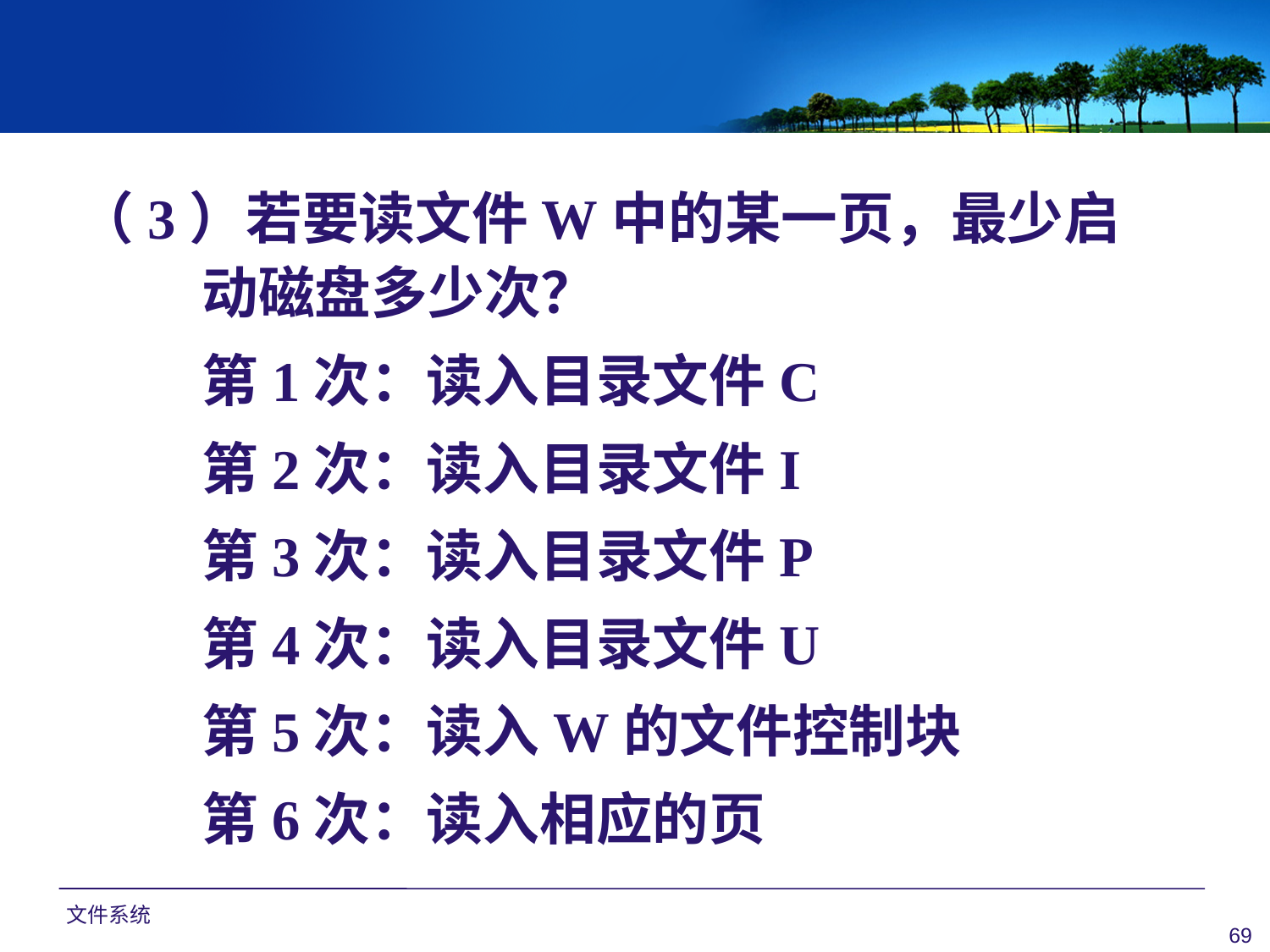

（3）若要读文件W中的某一页，最少启动磁盘多少次？
	第1次：读入目录文件C
	第2次：读入目录文件I
	第3次：读入目录文件P
	第4次：读入目录文件U
	第5次：读入W的文件控制块
	第6次：读入相应的页
文件系统
69